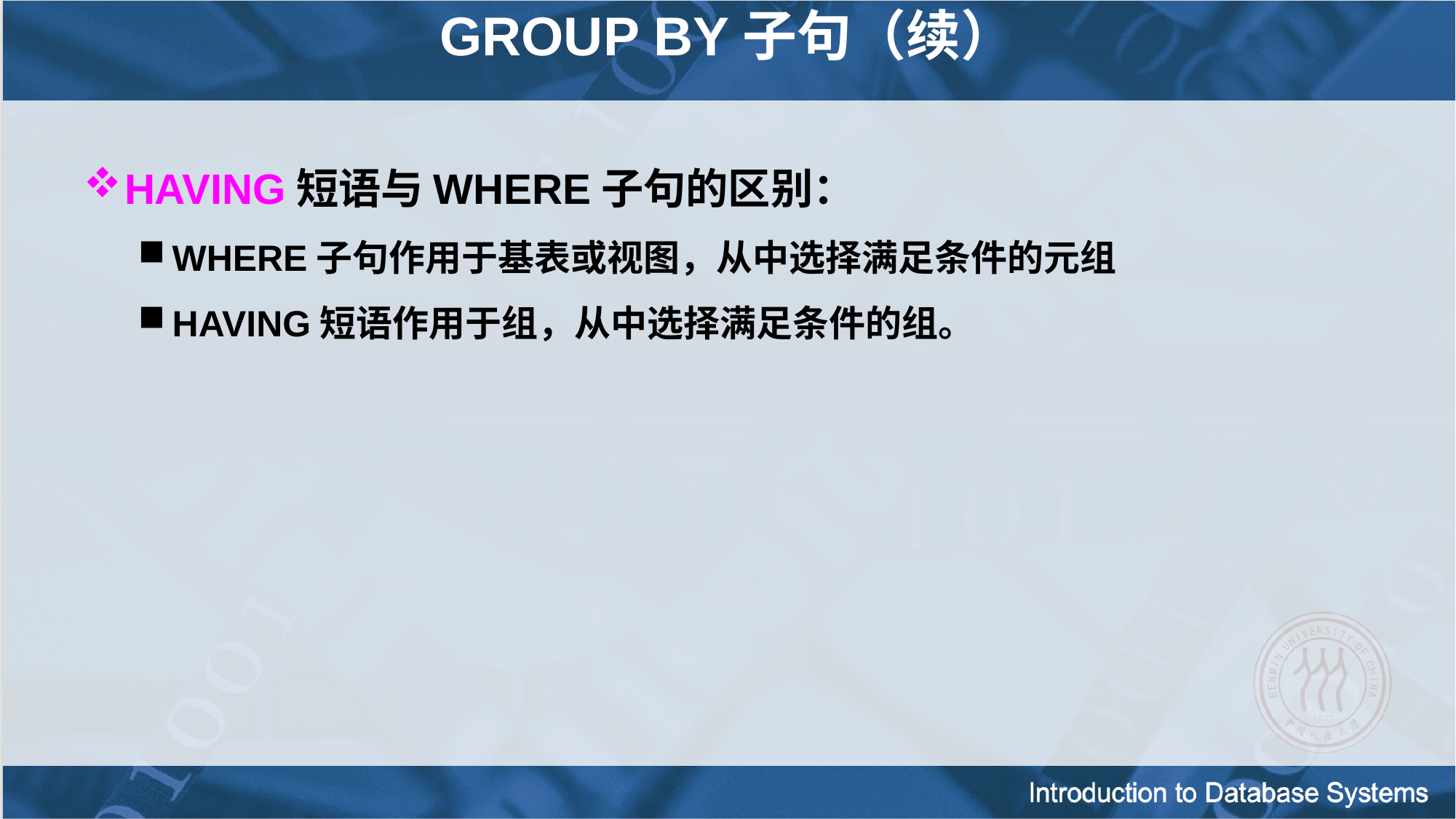

GROUP BY子句（续）
HAVING短语与WHERE子句的区别：
WHERE子句作用于基表或视图，从中选择满足条件的元组
HAVING短语作用于组，从中选择满足条件的组。